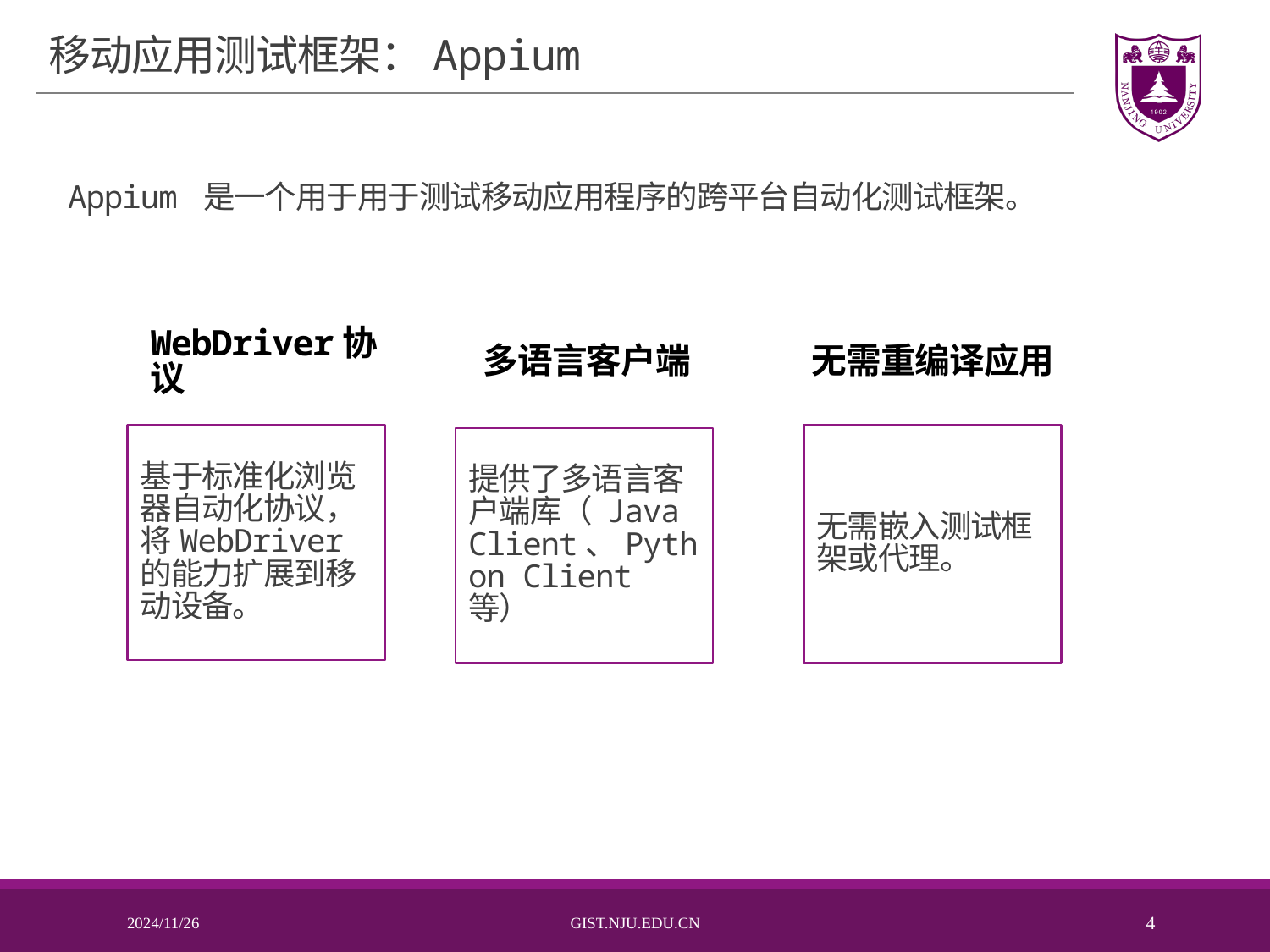

# 移动应用测试框架：Appium
Appium 是一个用于用于测试移动应用程序的跨平台自动化测试框架。

WebDriver协议
多语言客户端
无需重编译应用
基于标准化浏览器自动化协议，将WebDriver 的能力扩展到移动设备。
无需嵌入测试框架或代理。
提供了多语言客户端库（ Java Client、Python Client 等）
2024/11/26
Gist.nju.edu.cn
4